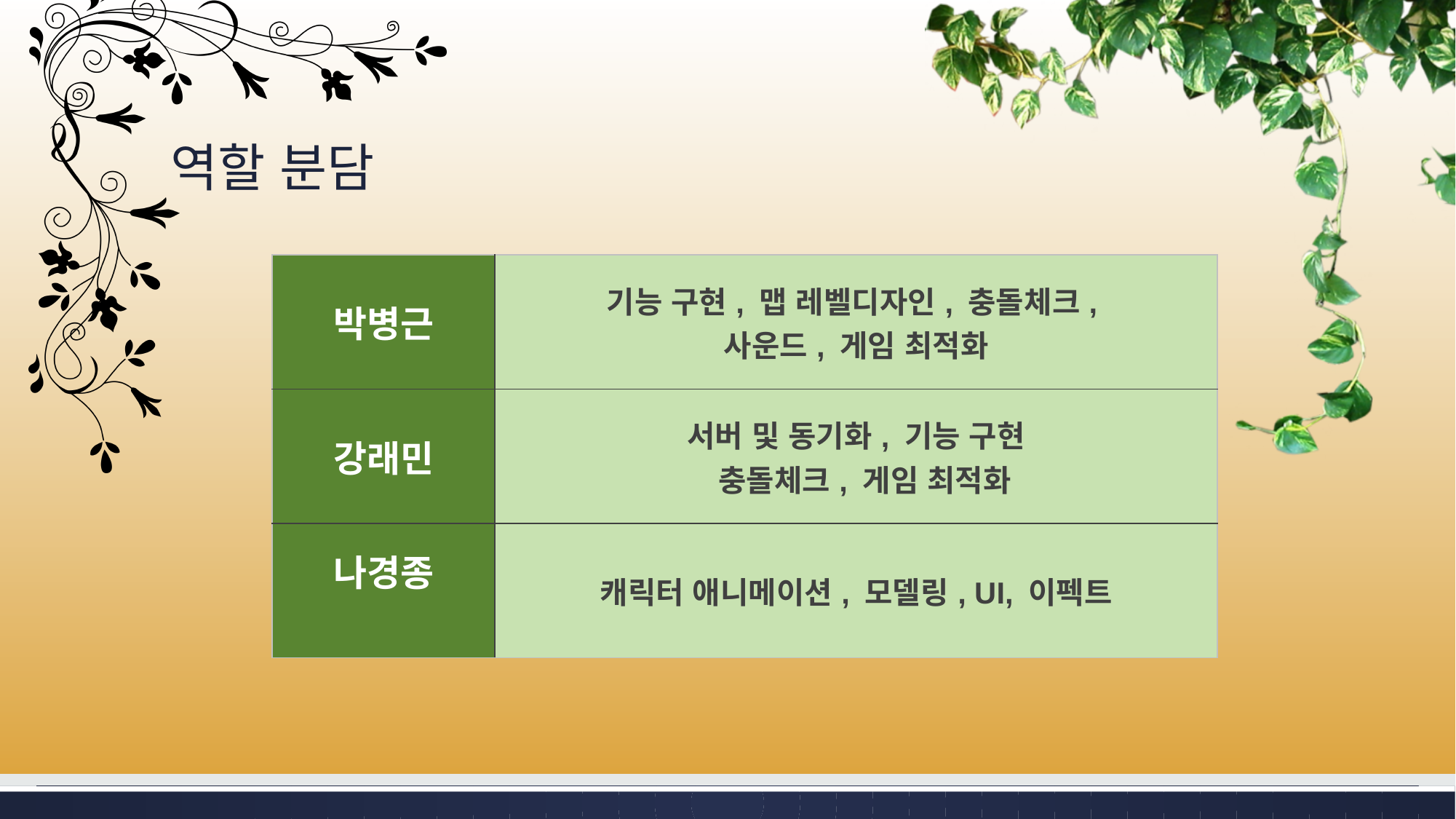

# 역할 분담
| 박병근 | 기능 구현, 맵 레벨디자인, 충돌체크, 사운드, 게임 최적화 |
| --- | --- |
| 강래민 | 서버 및 동기화, 기능 구현 충돌체크, 게임 최적화 |
| 나경종 | 캐릭터 애니메이션, 모델링, UI, 이펙트 |